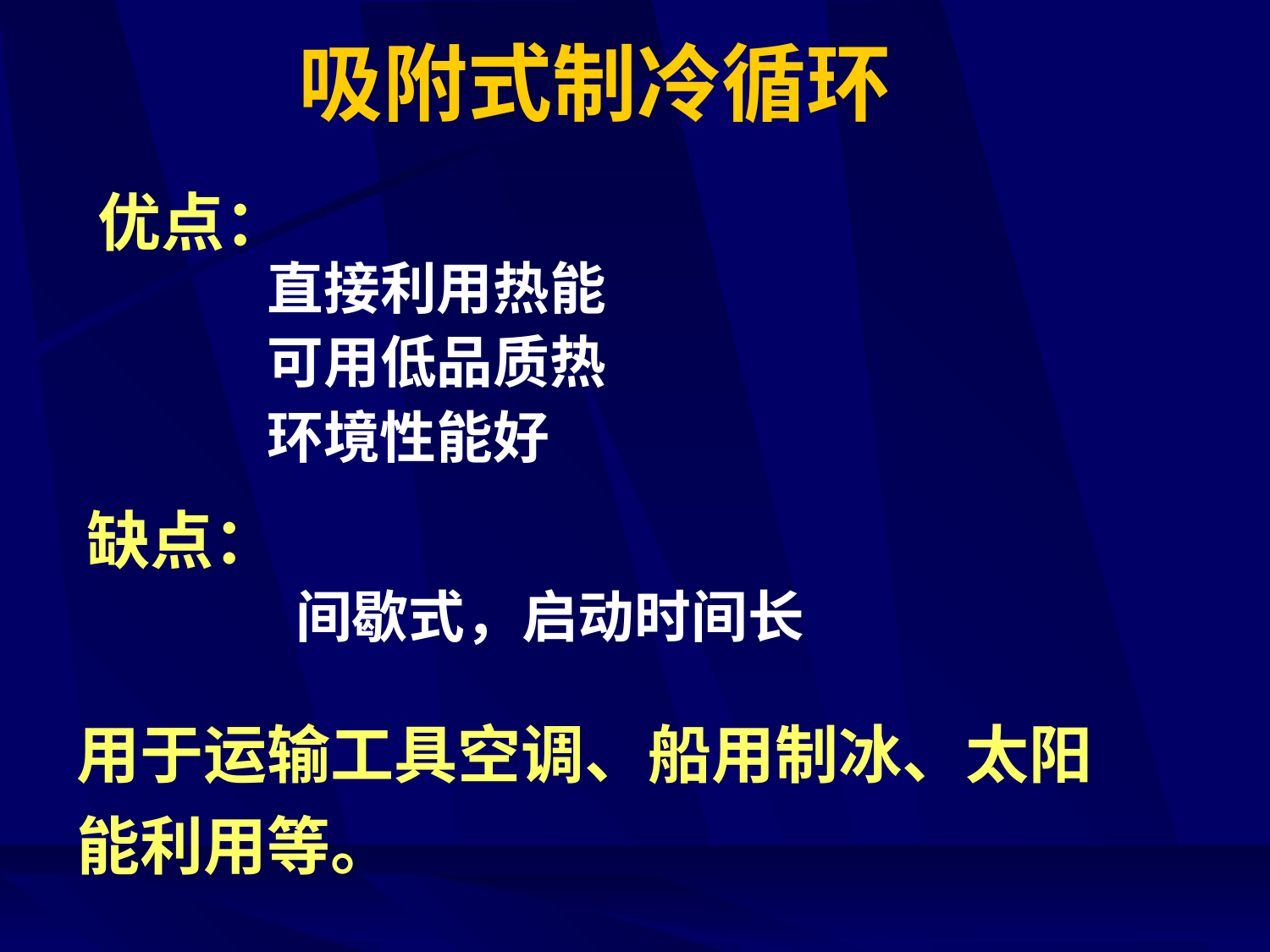

# 吸附式制冷循环
优点：
直接利用热能
可用低品质热
环境性能好
缺点：
间歇式，启动时间长
| 用于运输工具空调、船用制冰、太阳能利用等。 |
| --- |